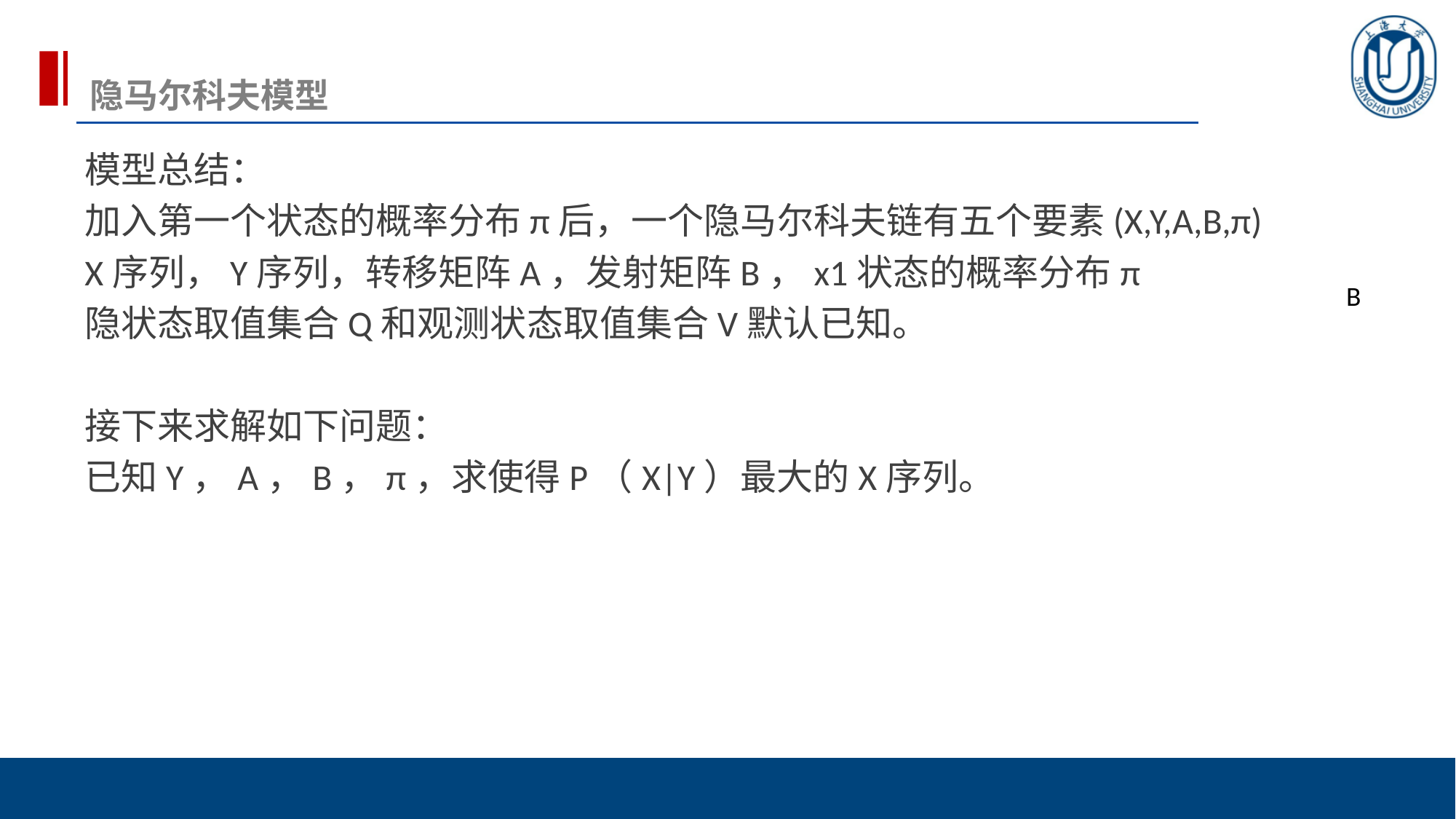

# 隐马尔科夫模型
模型总结：
加入第一个状态的概率分布π后，一个隐马尔科夫链有五个要素(X,Y,A,B,π)
X序列，Y序列，转移矩阵A，发射矩阵B，x1状态的概率分布π
隐状态取值集合Q和观测状态取值集合V默认已知。

接下来求解如下问题：
已知Y，A，B，π，求使得P（X|Y）最大的X序列。

B
18